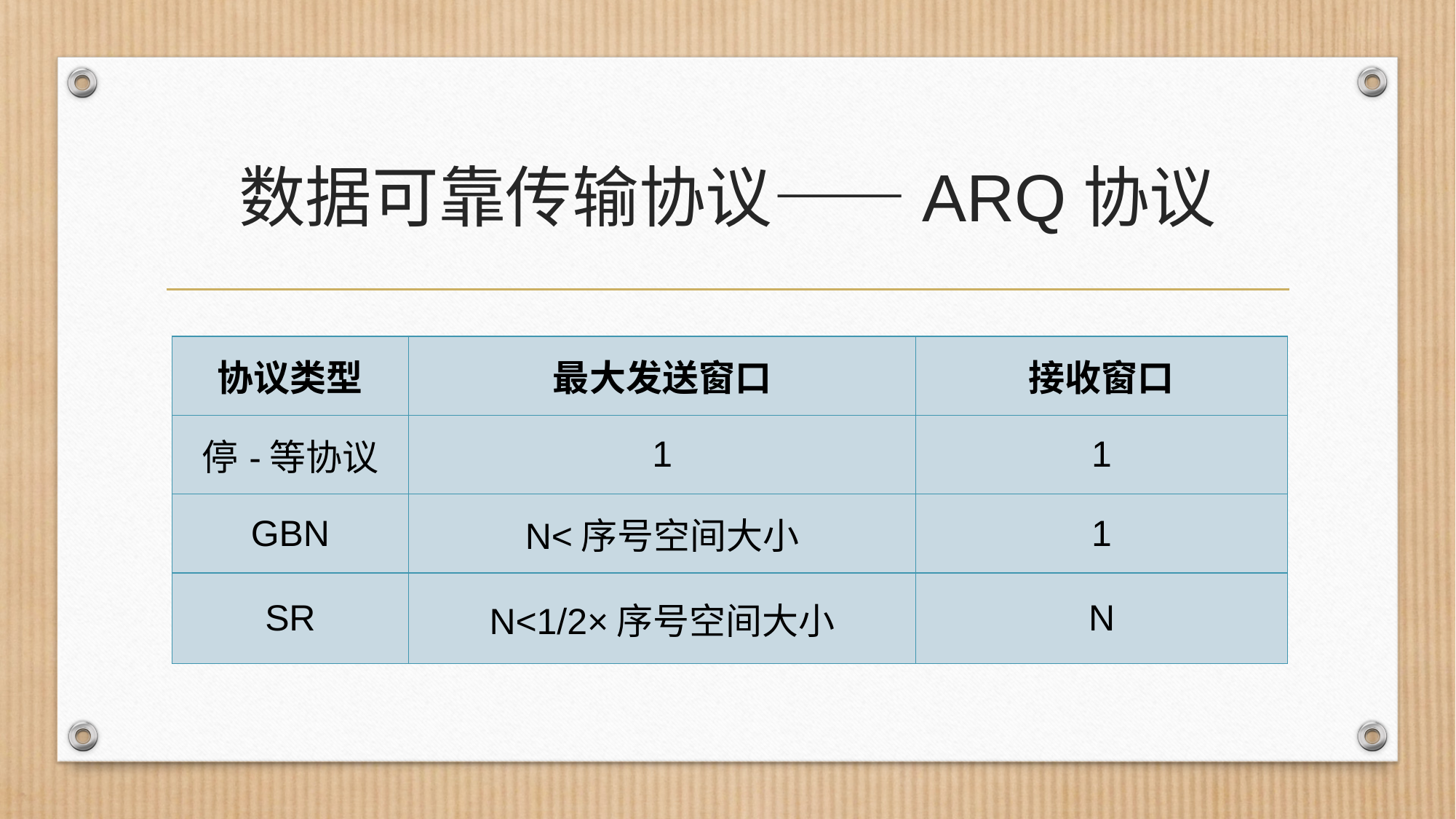

# 数据可靠传输协议——ARQ协议
| 协议类型 | 最大发送窗口 | 接收窗口 |
| --- | --- | --- |
| 停-等协议 | 1 | 1 |
| GBN | N<序号空间大小 | 1 |
| SR | N<1/2×序号空间大小 | N |